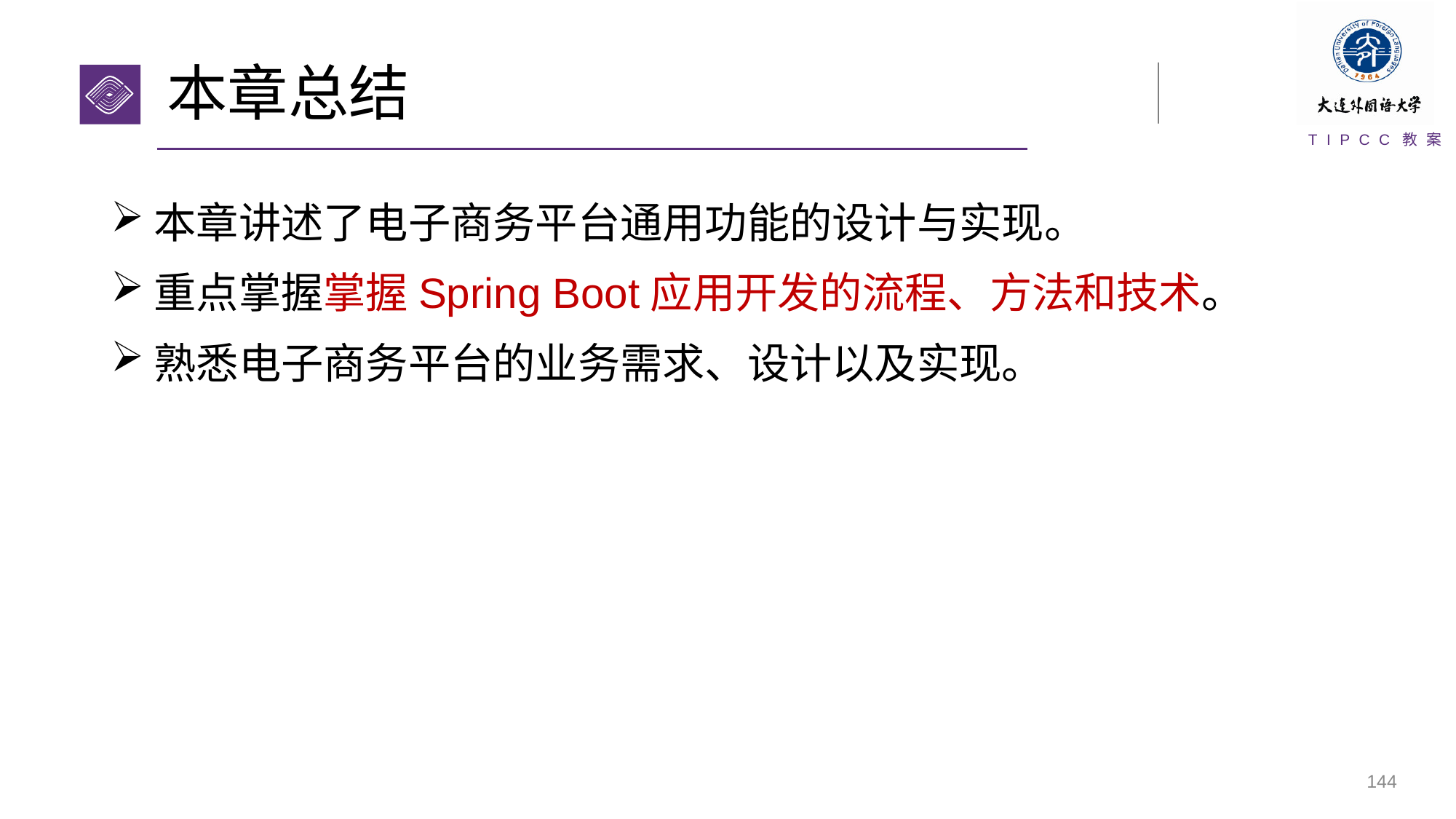

# 本章总结
本章讲述了电子商务平台通用功能的设计与实现。
重点掌握掌握Spring Boot应用开发的流程、方法和技术。
熟悉电子商务平台的业务需求、设计以及实现。
144